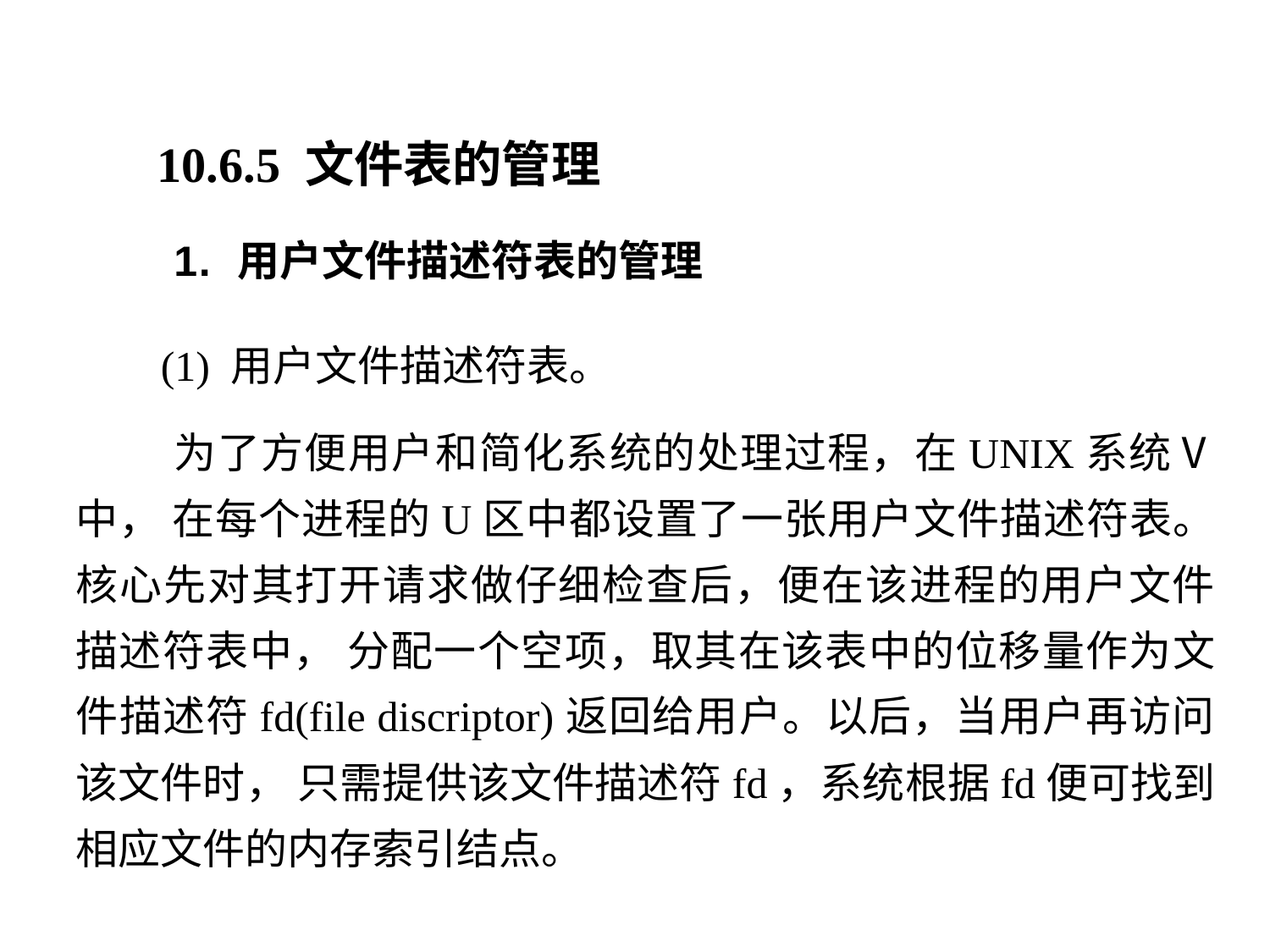

10.6.5 文件表的管理
用户文件描述符表的管理
        (1) 用户文件描述符表。
        为了方便用户和简化系统的处理过程，在UNIX系统Ⅴ中， 在每个进程的U区中都设置了一张用户文件描述符表。核心先对其打开请求做仔细检查后，便在该进程的用户文件描述符表中， 分配一个空项，取其在该表中的位移量作为文件描述符fd(file discriptor)返回给用户。以后，当用户再访问该文件时， 只需提供该文件描述符fd，系统根据fd便可找到相应文件的内存索引结点。